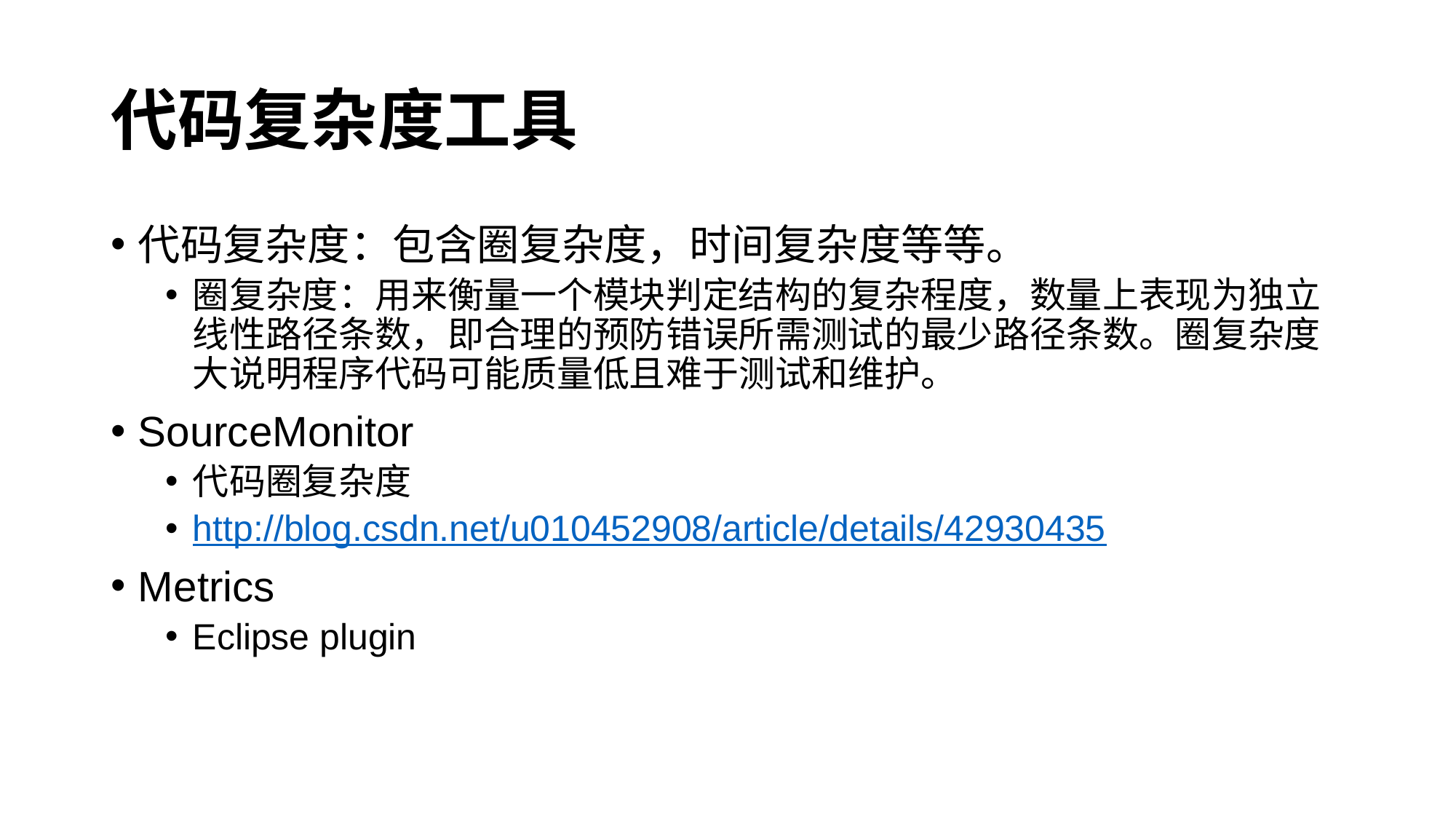

# 代码复杂度工具
代码复杂度：包含圈复杂度，时间复杂度等等。
圈复杂度：用来衡量一个模块判定结构的复杂程度，数量上表现为独立线性路径条数，即合理的预防错误所需测试的最少路径条数。圈复杂度大说明程序代码可能质量低且难于测试和维护。
SourceMonitor
代码圈复杂度
http://blog.csdn.net/u010452908/article/details/42930435
Metrics
Eclipse plugin